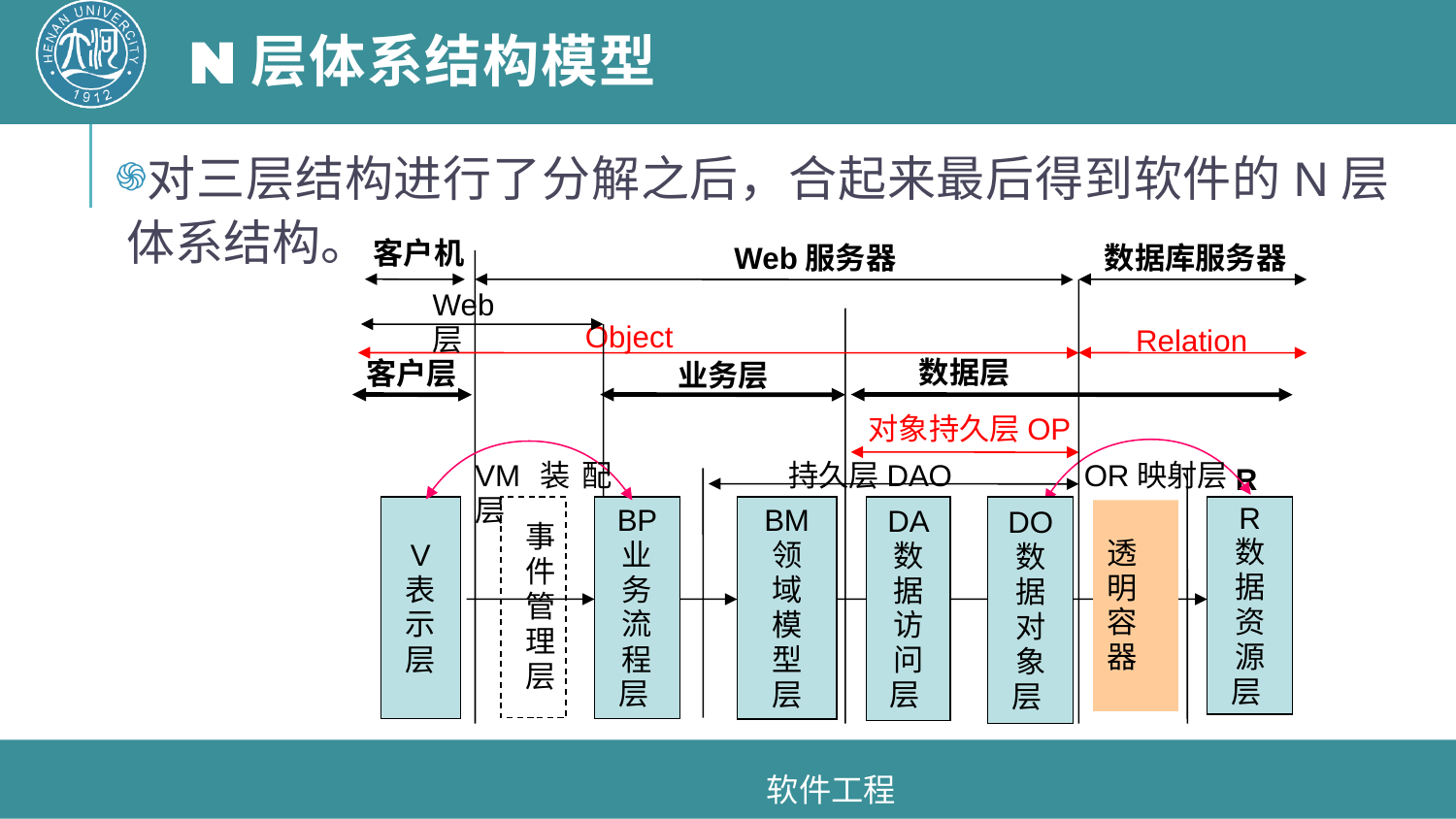

# N层体系结构模型
对三层结构进行了分解之后，合起来最后得到软件的N层体系结构。

客户机
Web服务器
数据库服务器

Web层

Object

Relation

数据层
客户层
业务层

对象持久层OP

OR映射层
VM装配层
持久层DAO

R

V
表
示
层
事
件
管
理
层
BP
业务流程层
BM
领
域
模
型
层
DA
数
据
访
问层
DO
数
据
对
象层
R
数
据
资源层
透明容器

软件工程
105